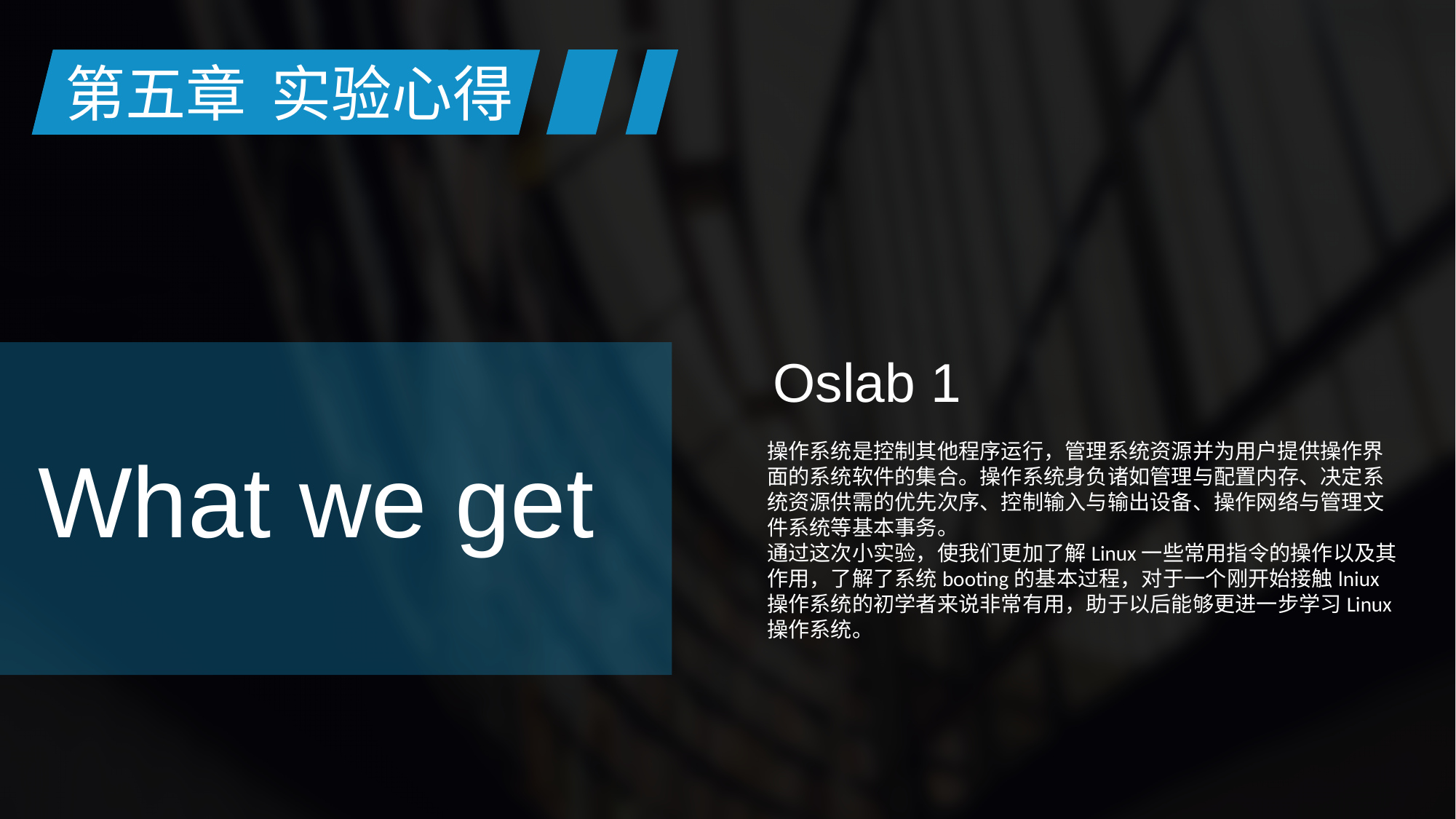

第一章
第五章
绪论
实验心得

Oslab 1
What we get
操作系统是控制其他程序运行，管理系统资源并为用户提供操作界面的系统软件的集合。操作系统身负诸如管理与配置内存、决定系统资源供需的优先次序、控制输入与输出设备、操作网络与管理文件系统等基本事务。
通过这次小实验，使我们更加了解Linux一些常用指令的操作以及其作用，了解了系统booting的基本过程，对于一个刚开始接触lniux操作系统的初学者来说非常有用，助于以后能够更进一步学习Linux操作系统。